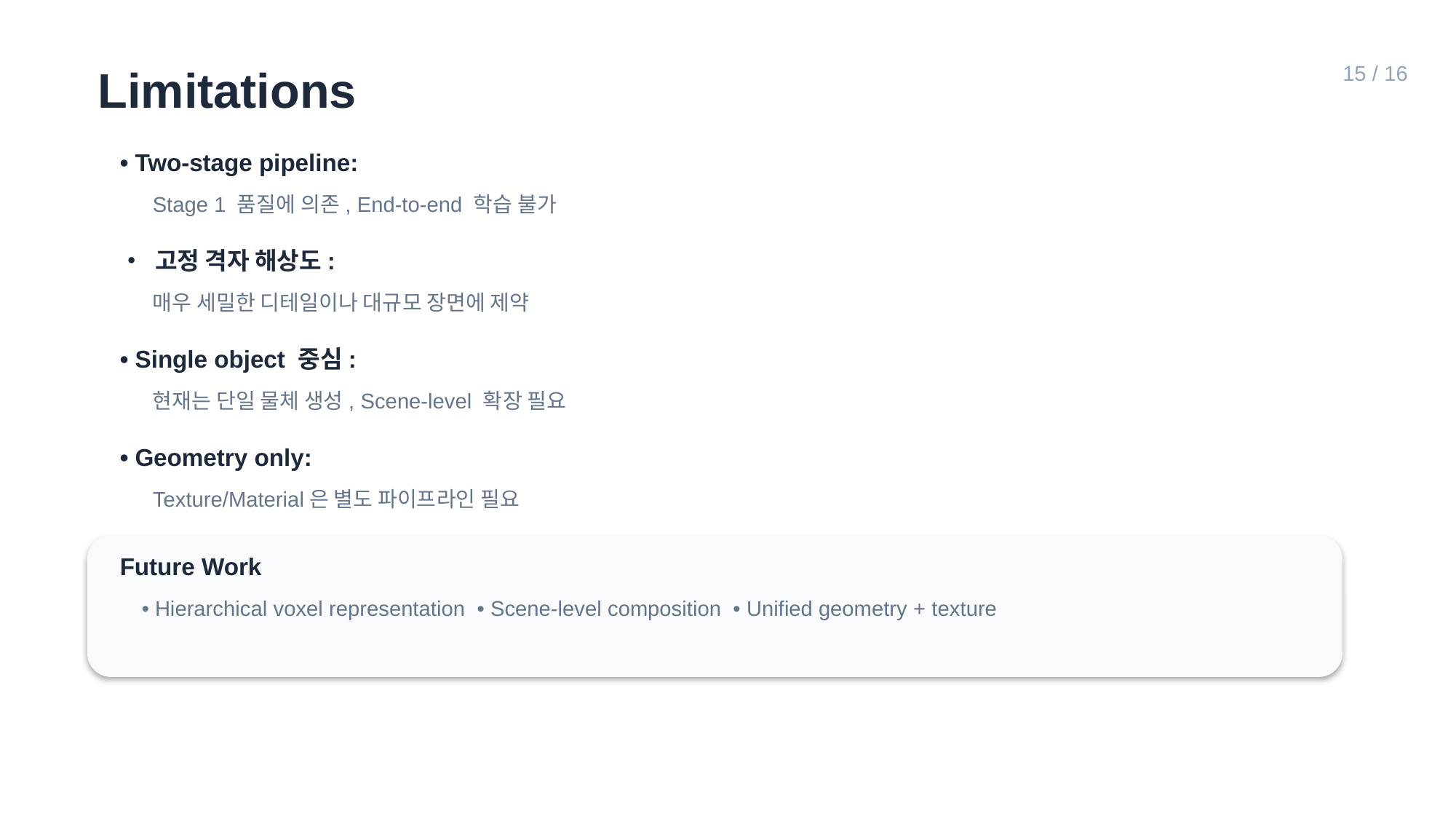

Limitations
15 / 16
• Two-stage pipeline:
Stage 1 품질에 의존, End-to-end 학습 불가
• 고정 격자 해상도:
매우 세밀한 디테일이나 대규모 장면에 제약
• Single object 중심:
현재는 단일 물체 생성, Scene-level 확장 필요
• Geometry only:
Texture/Material은 별도 파이프라인 필요

Future Work
• Hierarchical voxel representation  • Scene-level composition  • Unified geometry + texture